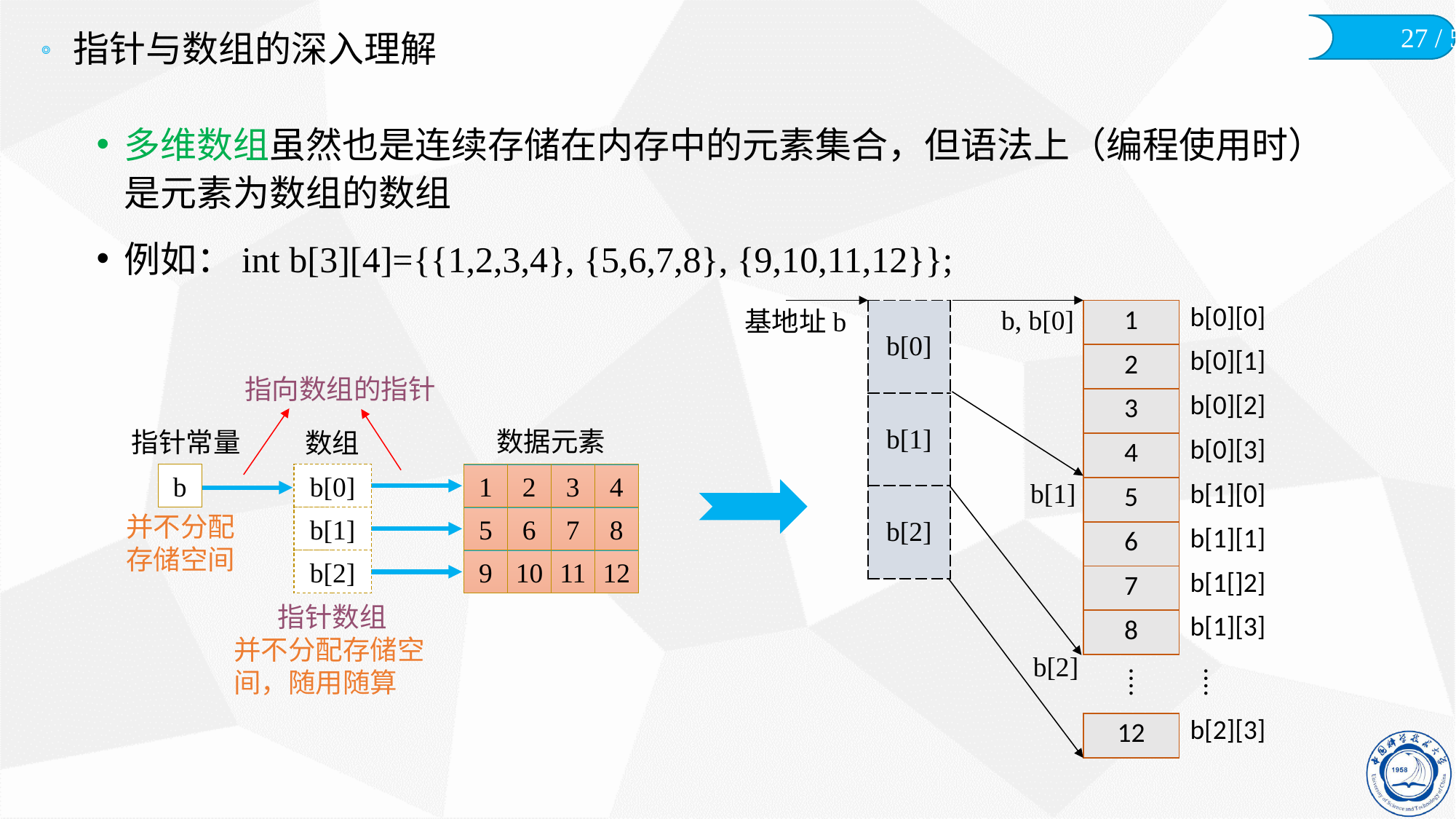

# 指针与数组的深入理解
多维数组虽然也是连续存储在内存中的元素集合，但语法上（编程使用时）是元素为数组的数组
例如：int b[3][4]={{1,2,3,4}, {5,6,7,8}, {9,10,11,12}};
| b[0] |
| --- |
| b[1] |
| b[2] |
| 1 | b[0][0] |
| --- | --- |
| 2 | b[0][1] |
| 3 | b[0][2] |
| 4 | b[0][3] |
| 5 | b[1][0] |
| 6 | b[1][1] |
| 7 | b[1[]2] |
| 8 | b[1][3] |
| ⁞ | ⁞ |
| 12 | b[2][3] |
b, b[0]
基地址b
指向数组的指针
数据元素
1
2
3
4
5
6
7
8
9
10
11
12
指针常量
b
数组
b[0]
b[1]
b[2]
b[1]

并不分配存储空间
指针数组
并不分配存储空间，随用随算
b[2]